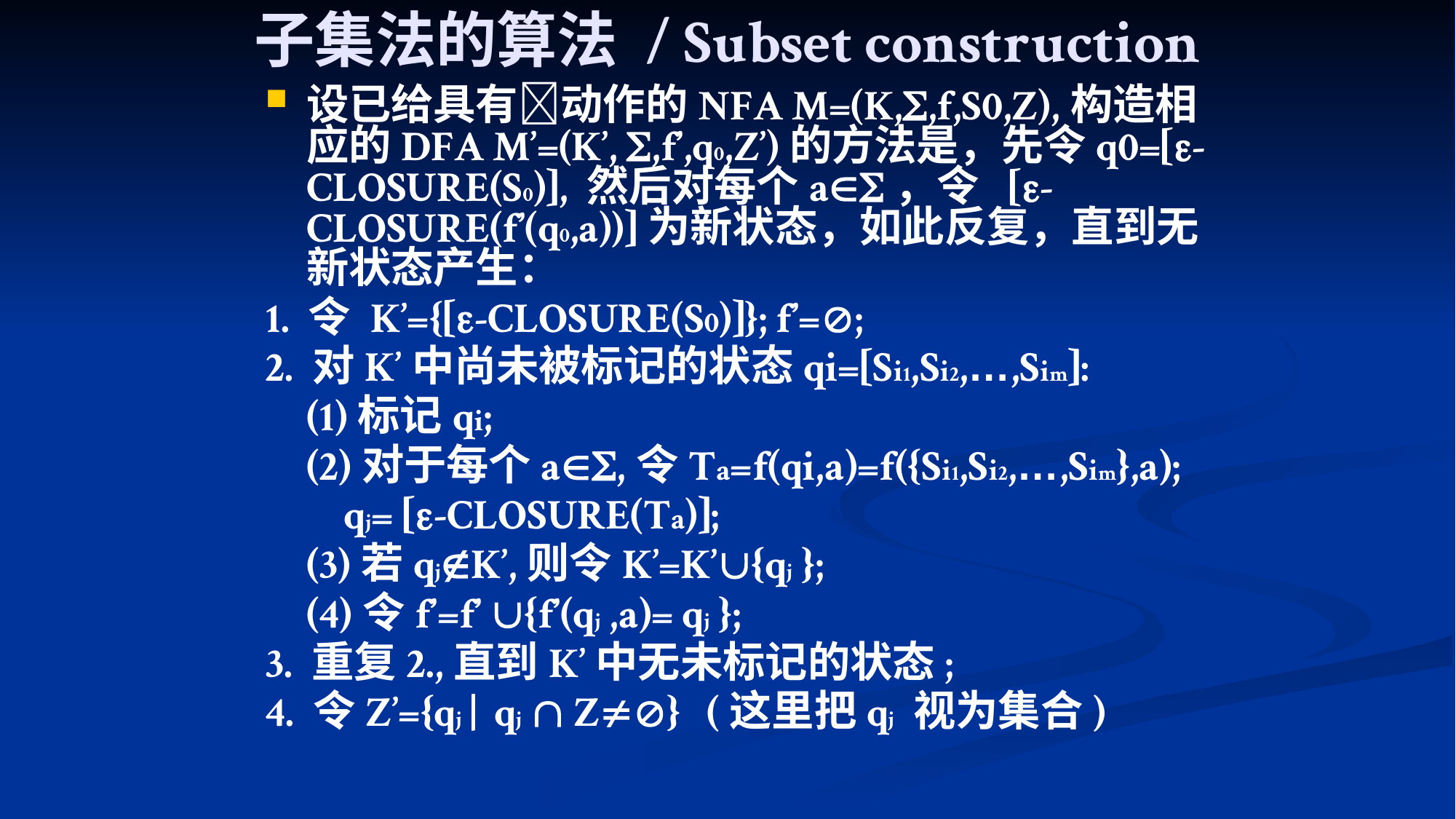

# 子集法的算法 / Subset construction
设已给具有ε动作的NFA M=(K,Σ,f,S0,Z),构造相应的DFA M’=(K’, Σ,f’,q0,Z’)的方法是，先令q0=[ε-CLOSURE(S0)], 然后对每个a∈Σ，令  [ε-CLOSURE(f’(q0,a))]为新状态，如此反复，直到无新状态产生：
1. 令 K’={[ε-CLOSURE(S0)]}; f’=∅;
2. 对K’中尚未被标记的状态qi=[Si1,Si2,…,Sim]:
	(1)标记qi;
	(2)对于每个a∈Σ,令Ta=f(qi,a)=f({Si1,Si2,…,Sim},a);
         qj= [ε-CLOSURE(Ta)];
	(3)若qj∉K’,则令K’=K’∪{qj };
	(4)令f’=f’ ∪{f’(qj ,a)= qj };
3. 重复2.,直到K’中无未标记的状态;
4. 令Z’={qj |  qj ∩ Z≠∅}   (这里把qj 视为集合)

85